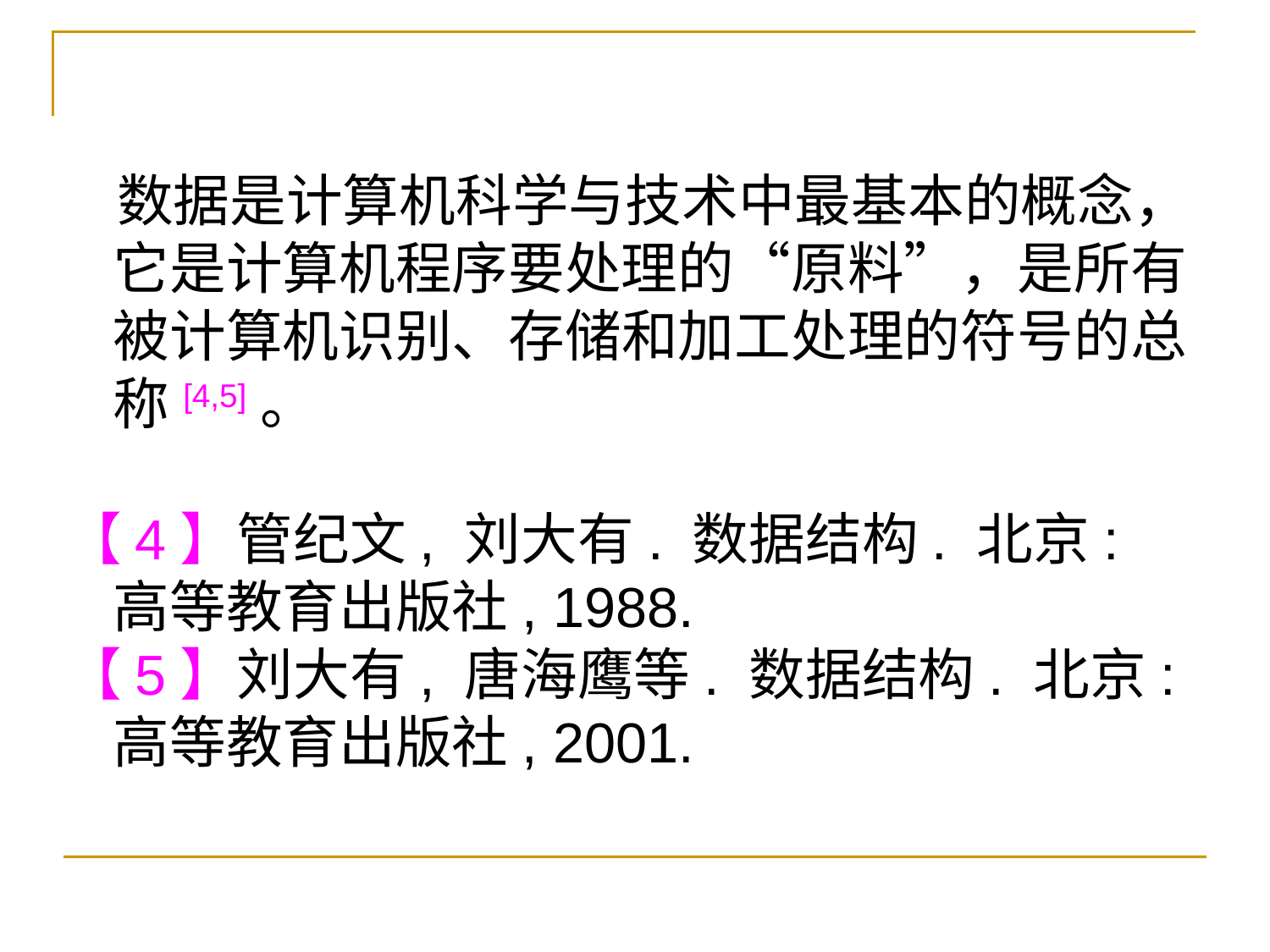

数据是计算机科学与技术中最基本的概念，它是计算机程序要处理的“原料”，是所有被计算机识别、存储和加工处理的符号的总称[4,5]。

【4】管纪文, 刘大有. 数据结构. 北京: 高等教育出版社, 1988.
【5】刘大有, 唐海鹰等. 数据结构. 北京: 高等教育出版社, 2001.